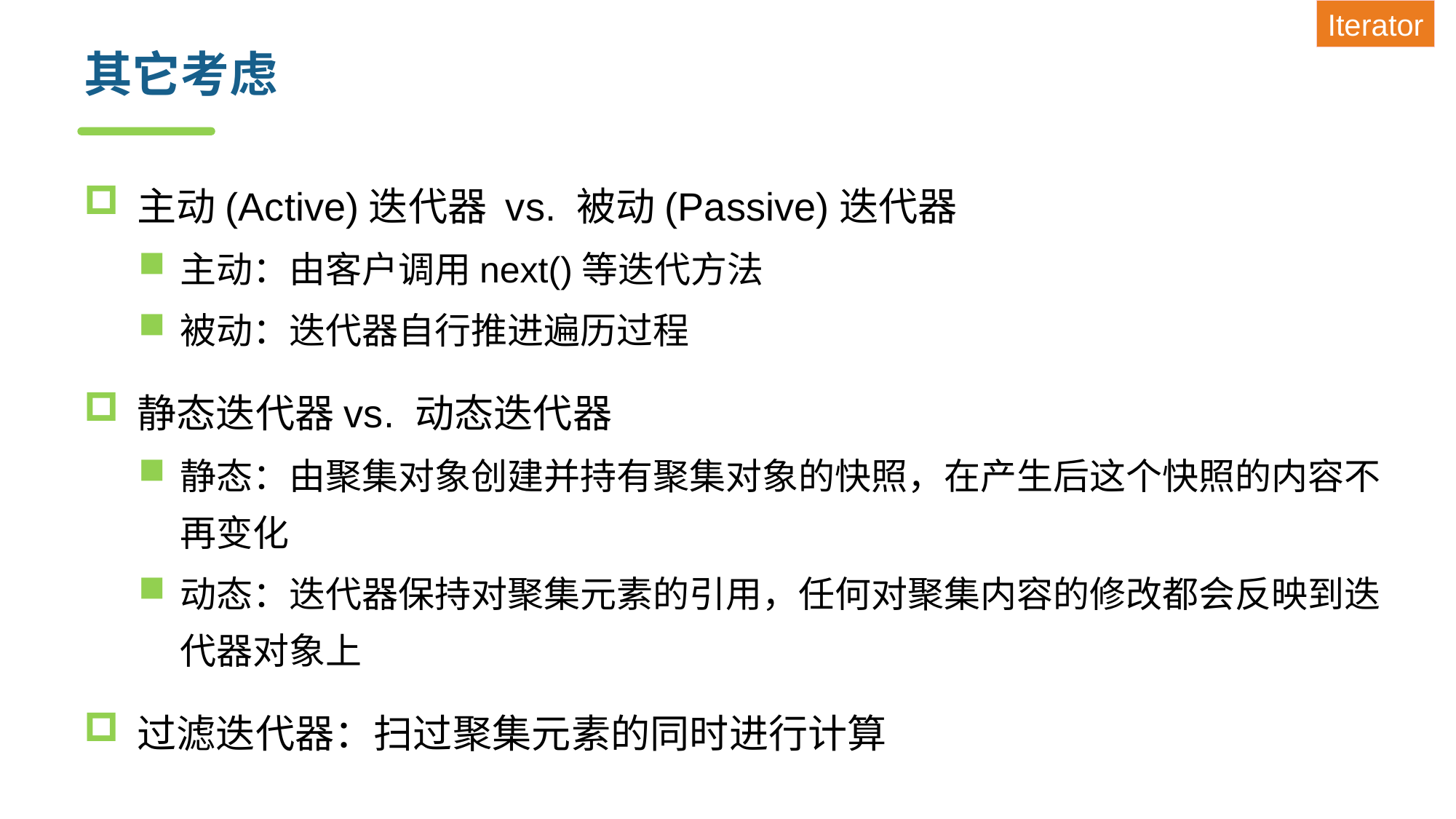

Iterator
# 其它考虑
主动(Active)迭代器 vs. 被动(Passive)迭代器
主动：由客户调用next()等迭代方法
被动：迭代器自行推进遍历过程
静态迭代器vs. 动态迭代器
静态：由聚集对象创建并持有聚集对象的快照，在产生后这个快照的内容不再变化
动态：迭代器保持对聚集元素的引用，任何对聚集内容的修改都会反映到迭代器对象上
过滤迭代器：扫过聚集元素的同时进行计算
195